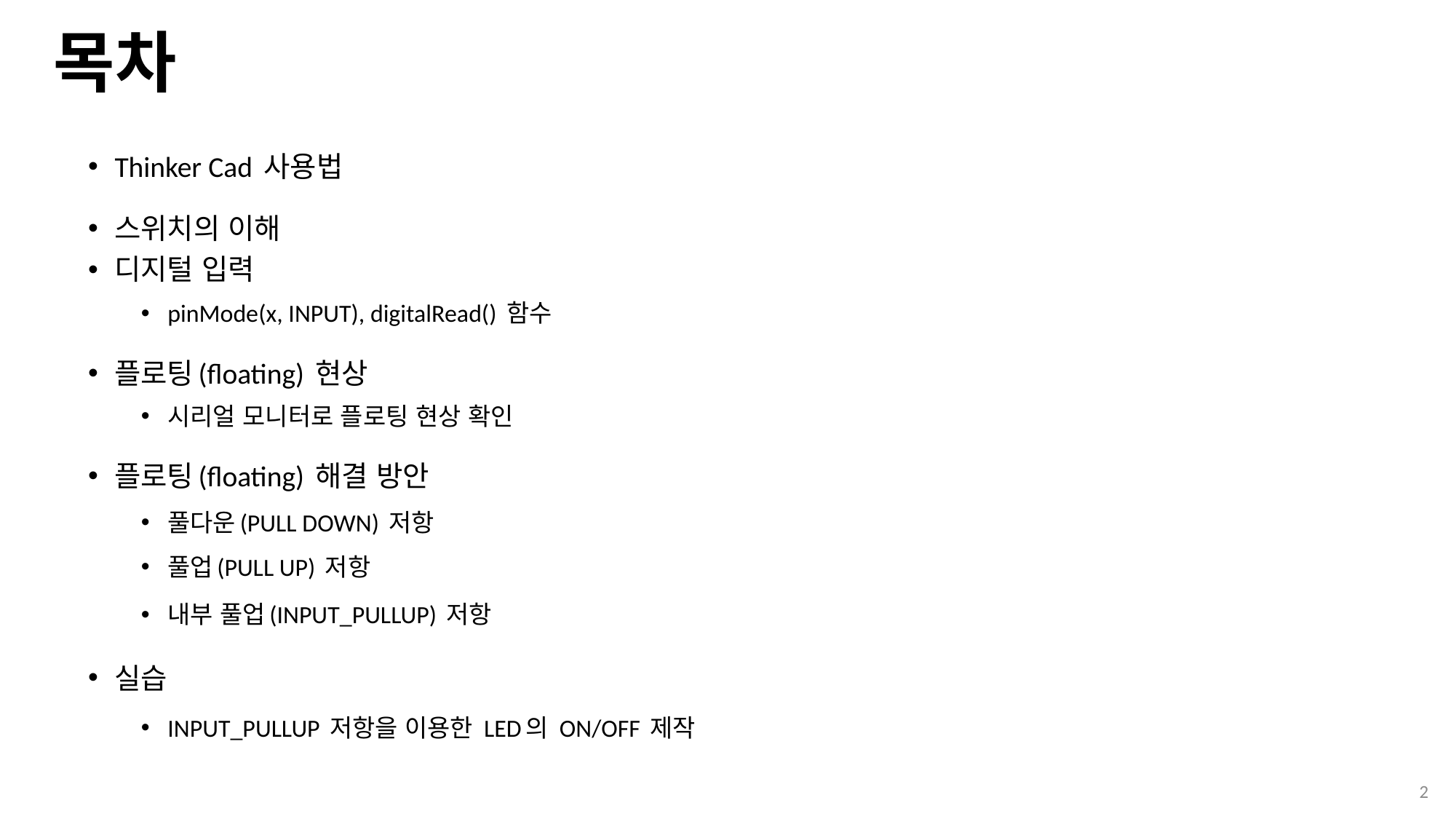

# 목차
Thinker Cad 사용법
스위치의 이해
디지털 입력
pinMode(x, INPUT), digitalRead() 함수
플로팅(floating) 현상
시리얼 모니터로 플로팅 현상 확인
플로팅(floating) 해결 방안
풀다운(PULL DOWN) 저항
풀업(PULL UP) 저항
내부 풀업(INPUT_PULLUP) 저항
실습
INPUT_PULLUP 저항을 이용한 LED의 ON/OFF 제작
2